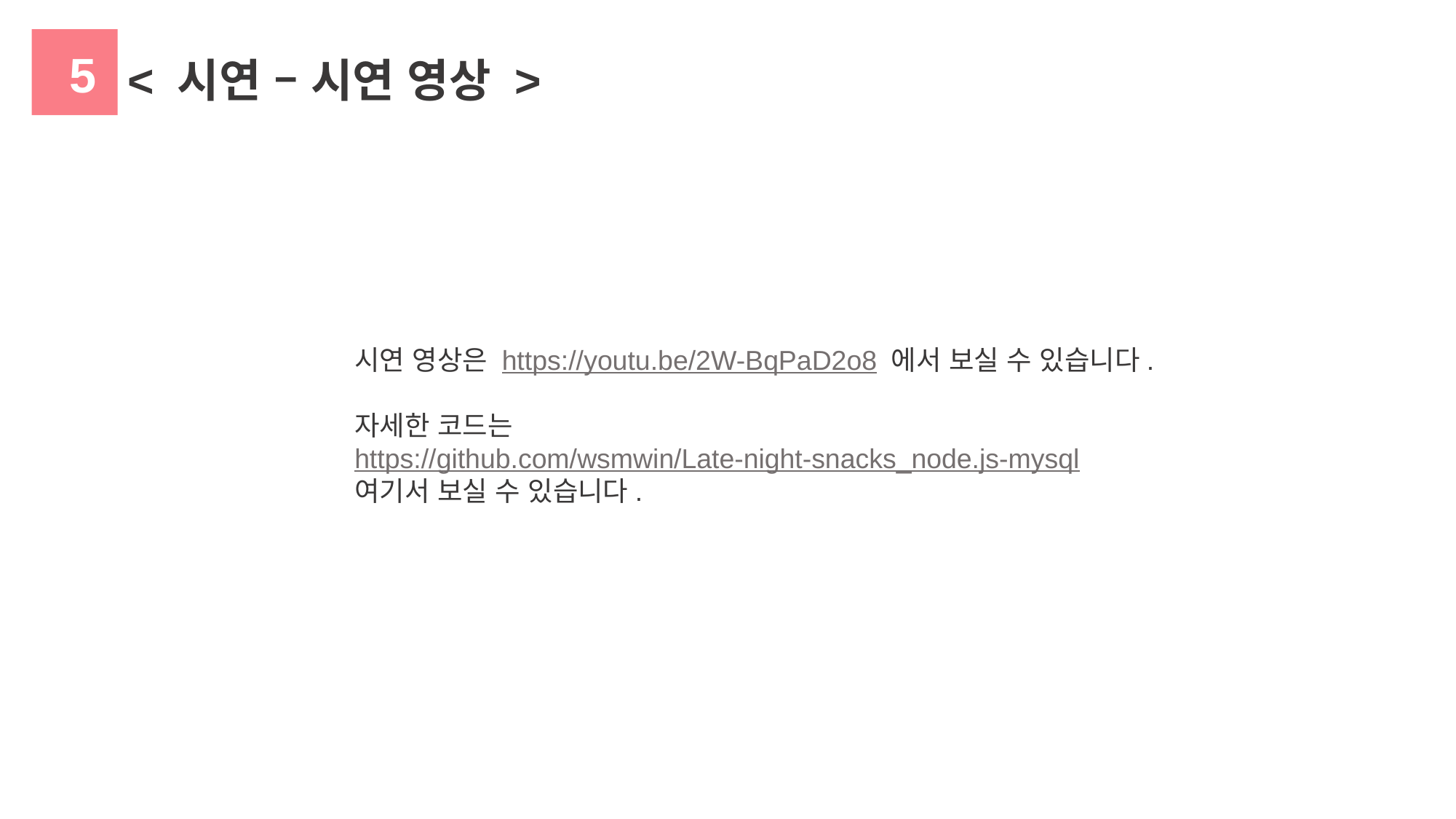

5
< 시연 – 시연 영상 >
시연 영상은 https://youtu.be/2W-BqPaD2o8 에서 보실 수 있습니다.

자세한 코드는
https://github.com/wsmwin/Late-night-snacks_node.js-mysql
여기서 보실 수 있습니다.

Copyrightⓒ. Saebyeol Yu. All Rights Reserved.